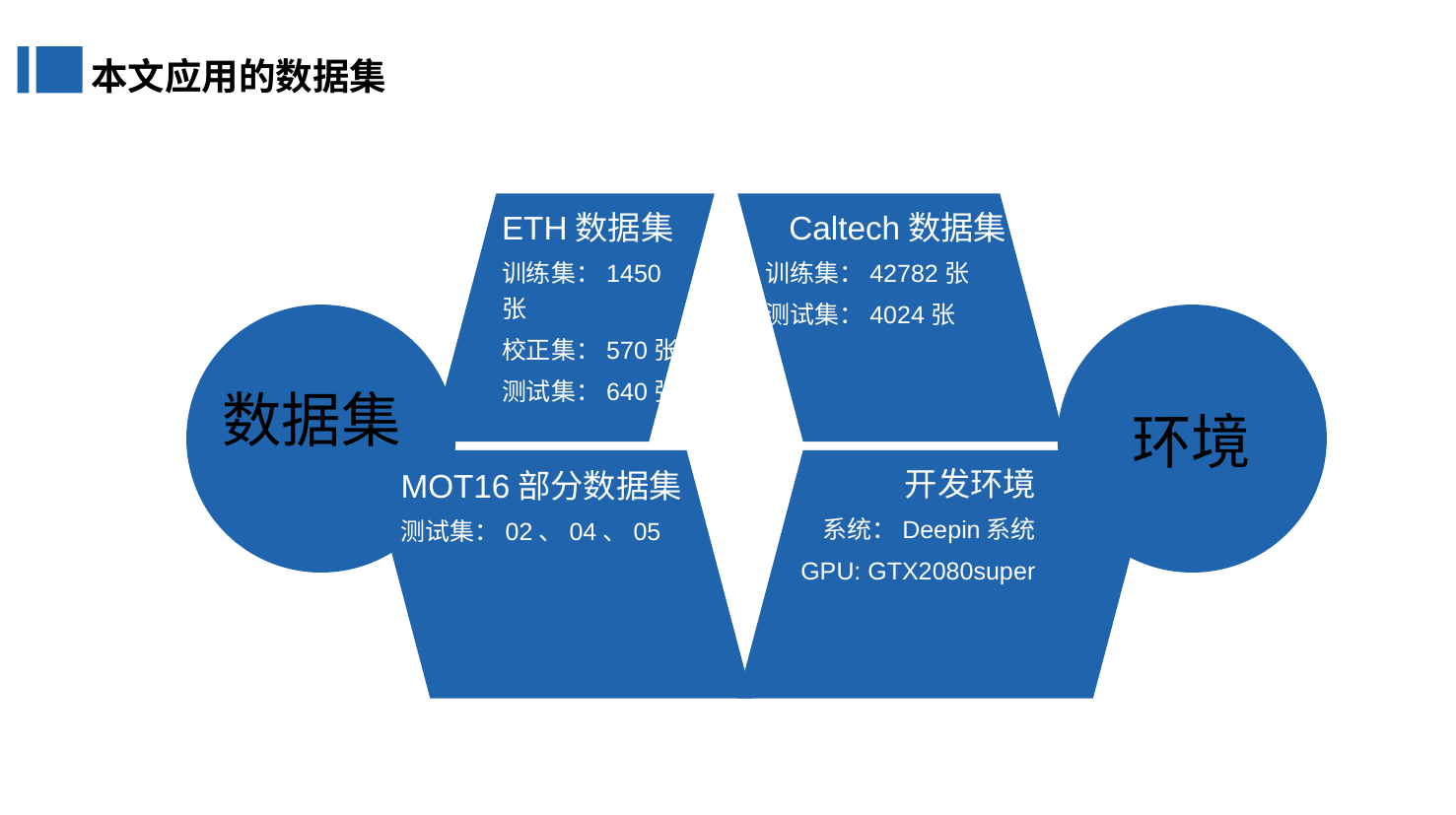

本文应用的数据集

ETH数据集
训练集：1450张
校正集：570张
测试集：640张

Caltech数据集
训练集：42782张
测试集：4024张

数据集
环境
开发环境
系统：Deepin系统
GPU: GTX2080super

MOT16部分数据集
测试集：02、04、05